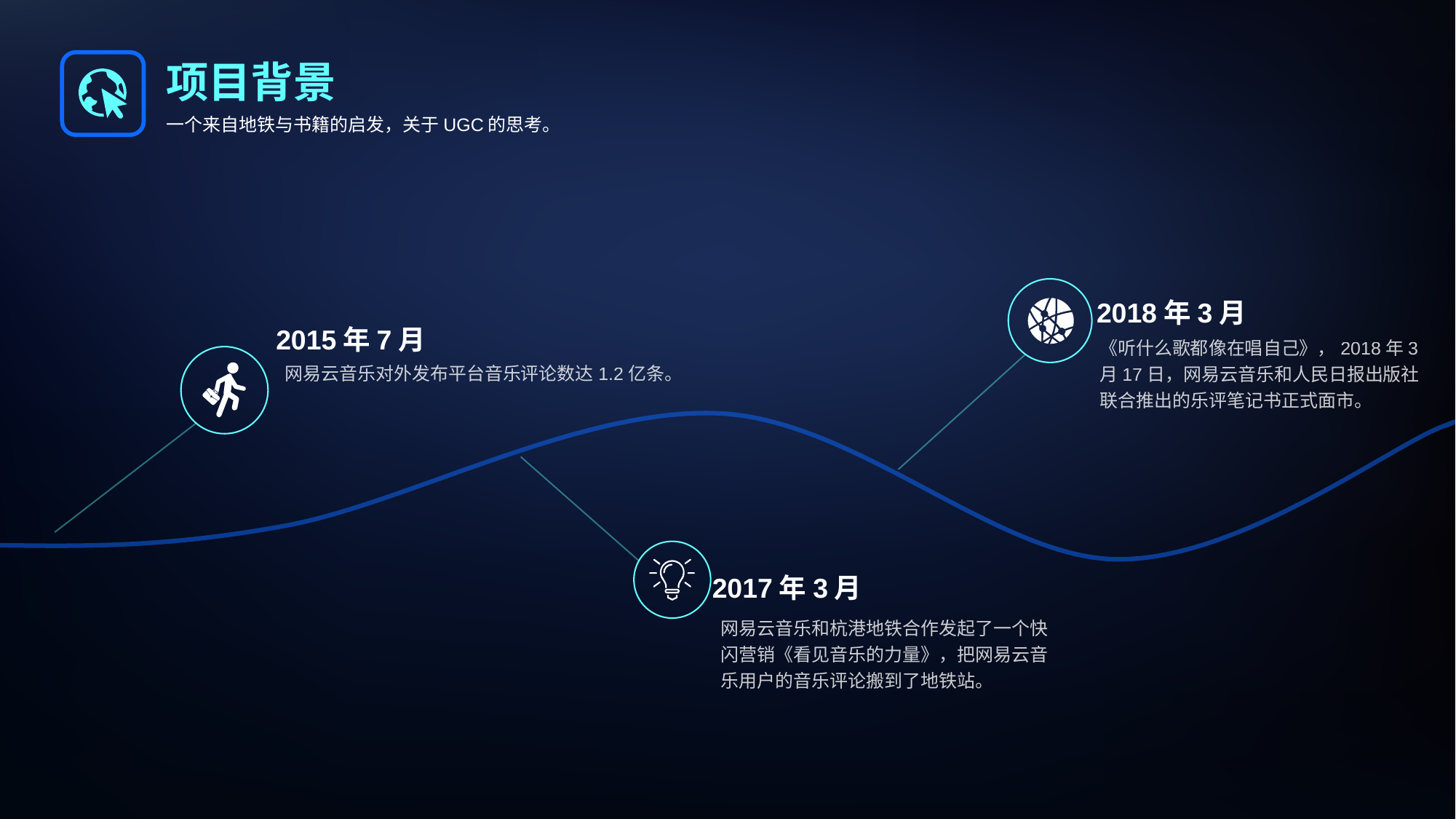

项目背景
一个来自地铁与书籍的启发，关于UGC的思考。

2018年3月
《听什么歌都像在唱自己》，2018年3月17日，网易云音乐和人民日报出版社联合推出的乐评笔记书正式面市。

2015年7月
网易云音乐对外发布平台音乐评论数达1.2亿条。

2017年3月
网易云音乐和杭港地铁合作发起了一个快闪营销《看见音乐的力量》，把网易云音乐用户的音乐评论搬到了地铁站。